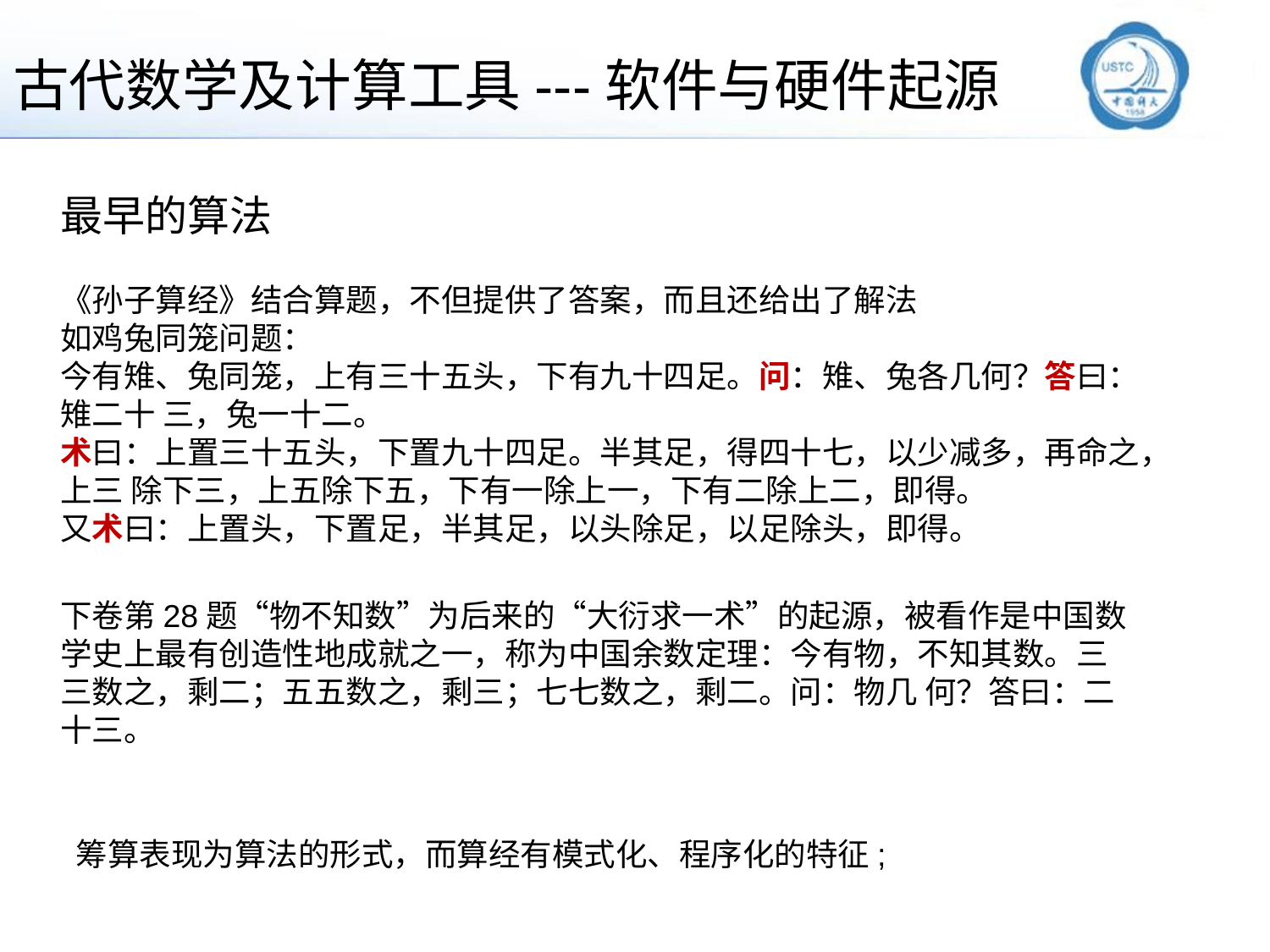

# 古代数学及计算工具---软件与硬件起源
最早的算法
《孙子算经》结合算题，不但提供了答案，而且还给出了解法
如鸡兔同笼问题：
今有雉、兔同笼，上有三十五头，下有九十四足。问：雉、兔各几何？答曰：雉二十 三，兔一十二。
术曰：上置三十五头，下置九十四足。半其足，得四十七，以少减多，再命之，上三 除下三，上五除下五，下有一除上一，下有二除上二，即得。
又术曰：上置头，下置足，半其足，以头除足，以足除头，即得。
下卷第28题“物不知数”为后来的“大衍求一术”的起源，被看作是中国数学史上最有创造性地成就之一，称为中国余数定理：今有物，不知其数。三三数之，剩二；五五数之，剩三；七七数之，剩二。问：物几 何？答曰：二十三。
筹算表现为算法的形式，而算经有模式化、程序化的特征;